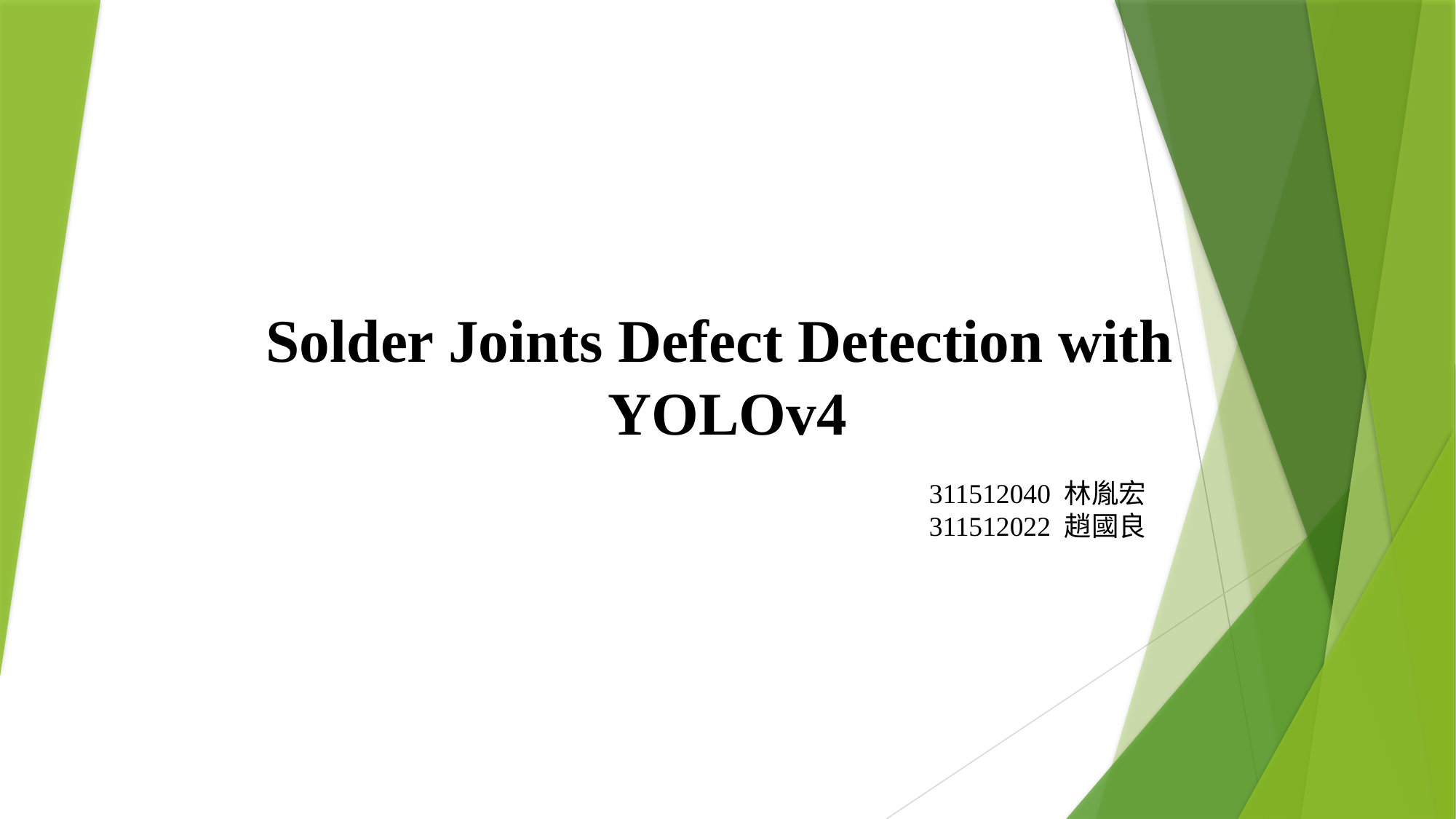

# Solder Joints Defect Detection with YOLOv4
311512040 林胤宏
311512022 趙國良